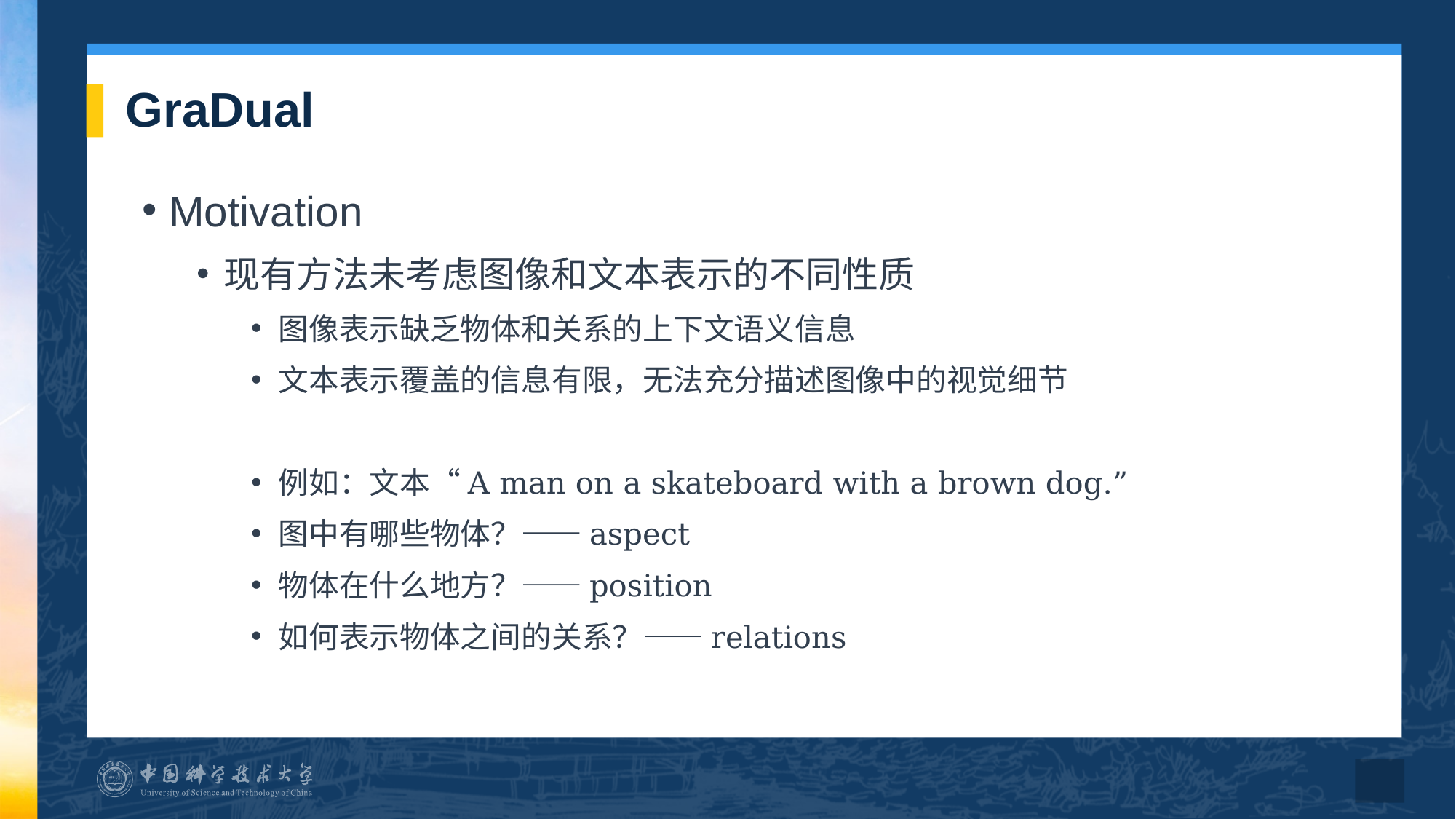

# GraDual
Motivation
现有方法未考虑图像和文本表示的不同性质
图像表示缺乏物体和关系的上下文语义信息
文本表示覆盖的信息有限，无法充分描述图像中的视觉细节

例如：文本“A man on a skateboard with a brown dog.”
图中有哪些物体？——aspect
物体在什么地方？——position
如何表示物体之间的关系？——relations
6